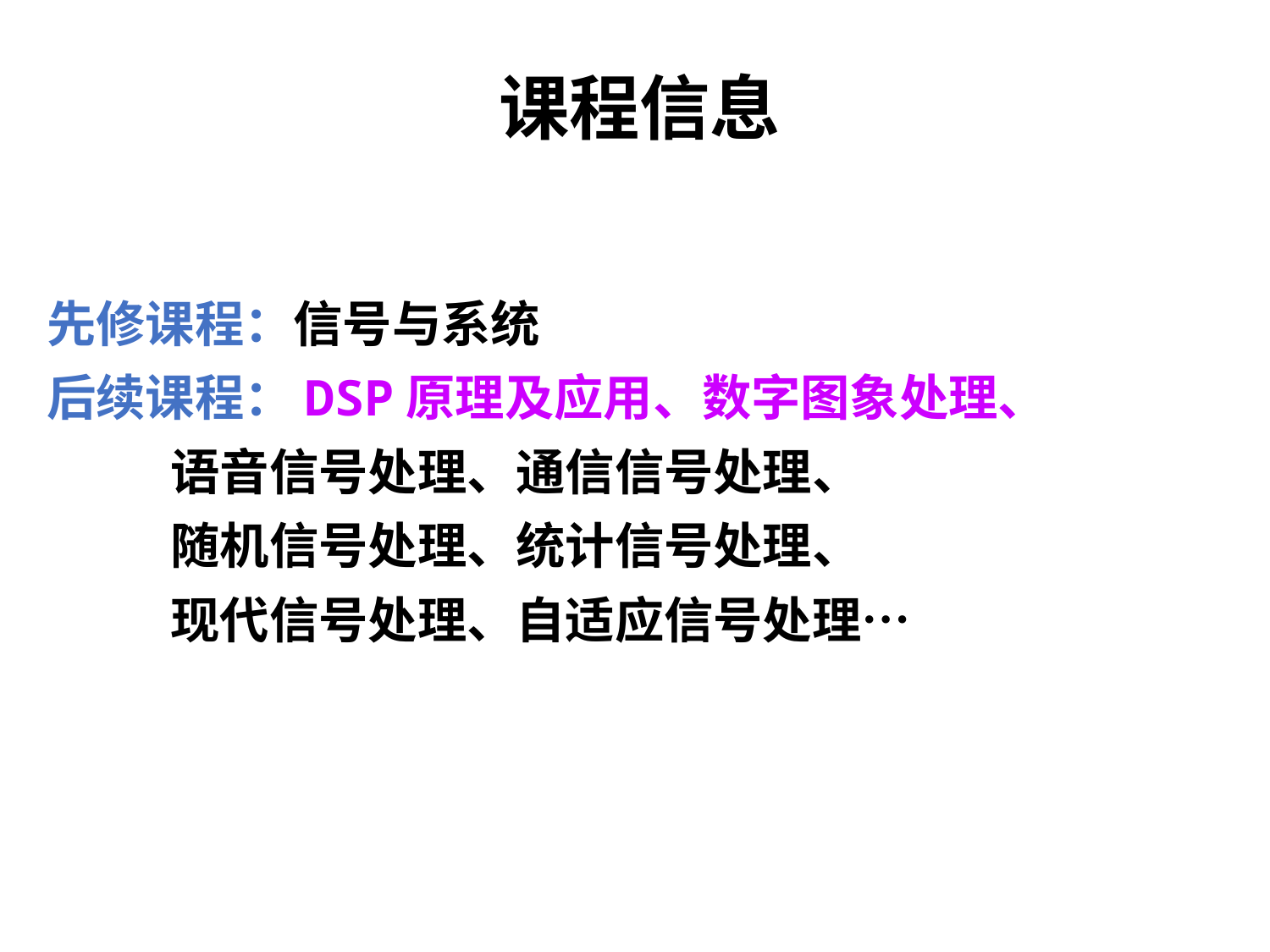

课程信息

先修课程：信号与系统
后续课程：DSP原理及应用、数字图象处理、
          语音信号处理、通信信号处理、
          随机信号处理、统计信号处理、
          现代信号处理、自适应信号处理…